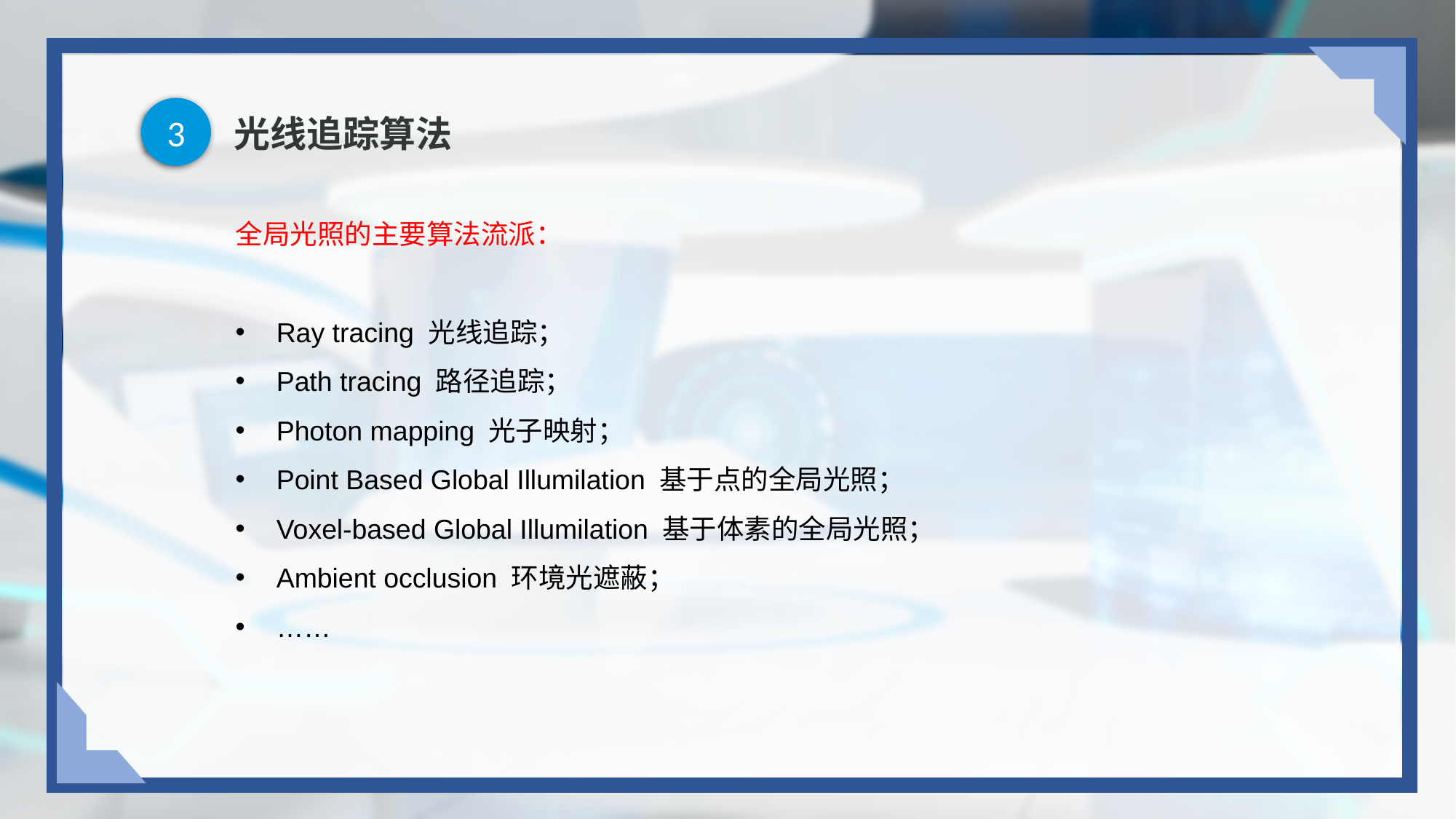

3
# 光线追踪算法
全局光照的主要算法流派：

Ray tracing 光线追踪；
Path tracing 路径追踪；
Photon mapping 光子映射；
Point Based Global Illumilation 基于点的全局光照；
Voxel-based Global Illumilation 基于体素的全局光照；
Ambient occlusion 环境光遮蔽；
……